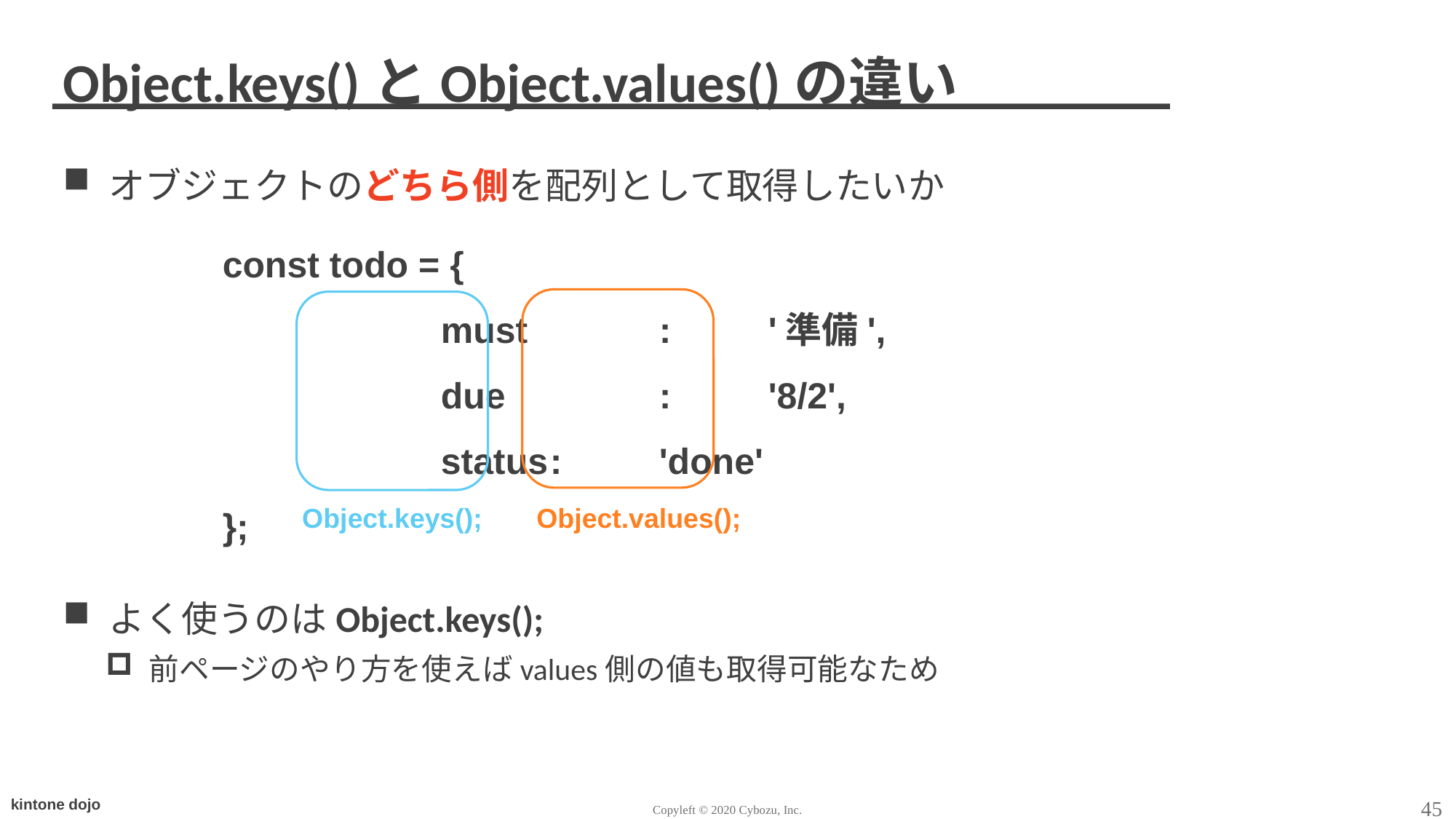

# Object.keys()とObject.values()の違い
オブジェクトのどちら側を配列として取得したいか

よく使うのはObject.keys();
前ページのやり方を使えばvalues側の値も取得可能なため

const todo = {
		must		:	'準備',
		due		: 	'8/2',
		status	:	'done'
};

Object.keys();
Object.values();
45
Copyleft © 2020 Cybozu, Inc.